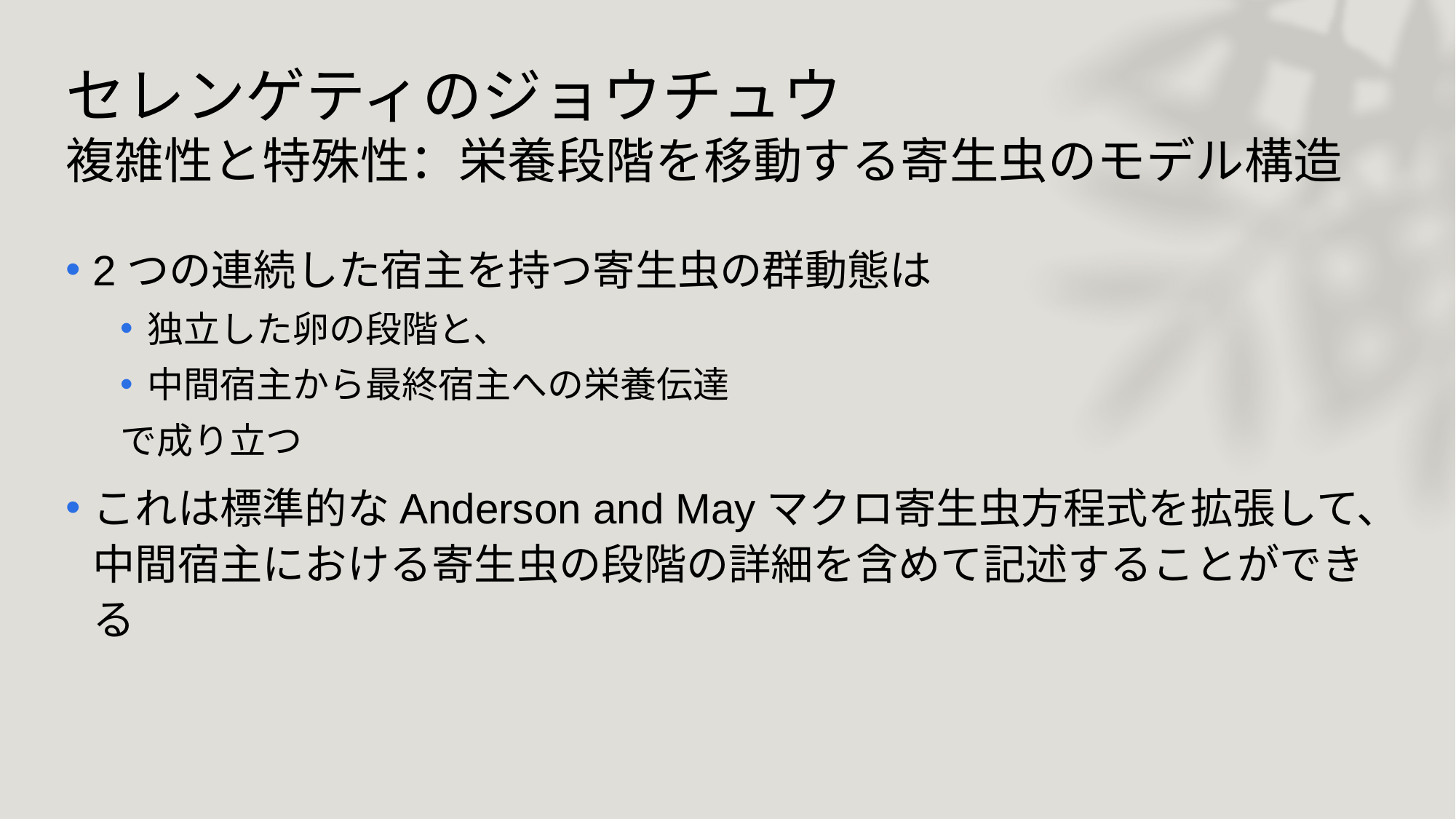

# セレンゲティのジョウチュウ 複雑性と特殊性：栄養段階を移動する寄生虫のモデル構造
2つの連続した宿主を持つ寄生虫の群動態は
独立した卵の段階と、
中間宿主から最終宿主への栄養伝達
で成り立つ
これは標準的なAnderson and Mayマクロ寄生虫方程式を拡張して、中間宿主における寄生虫の段階の詳細を含めて記述することができる